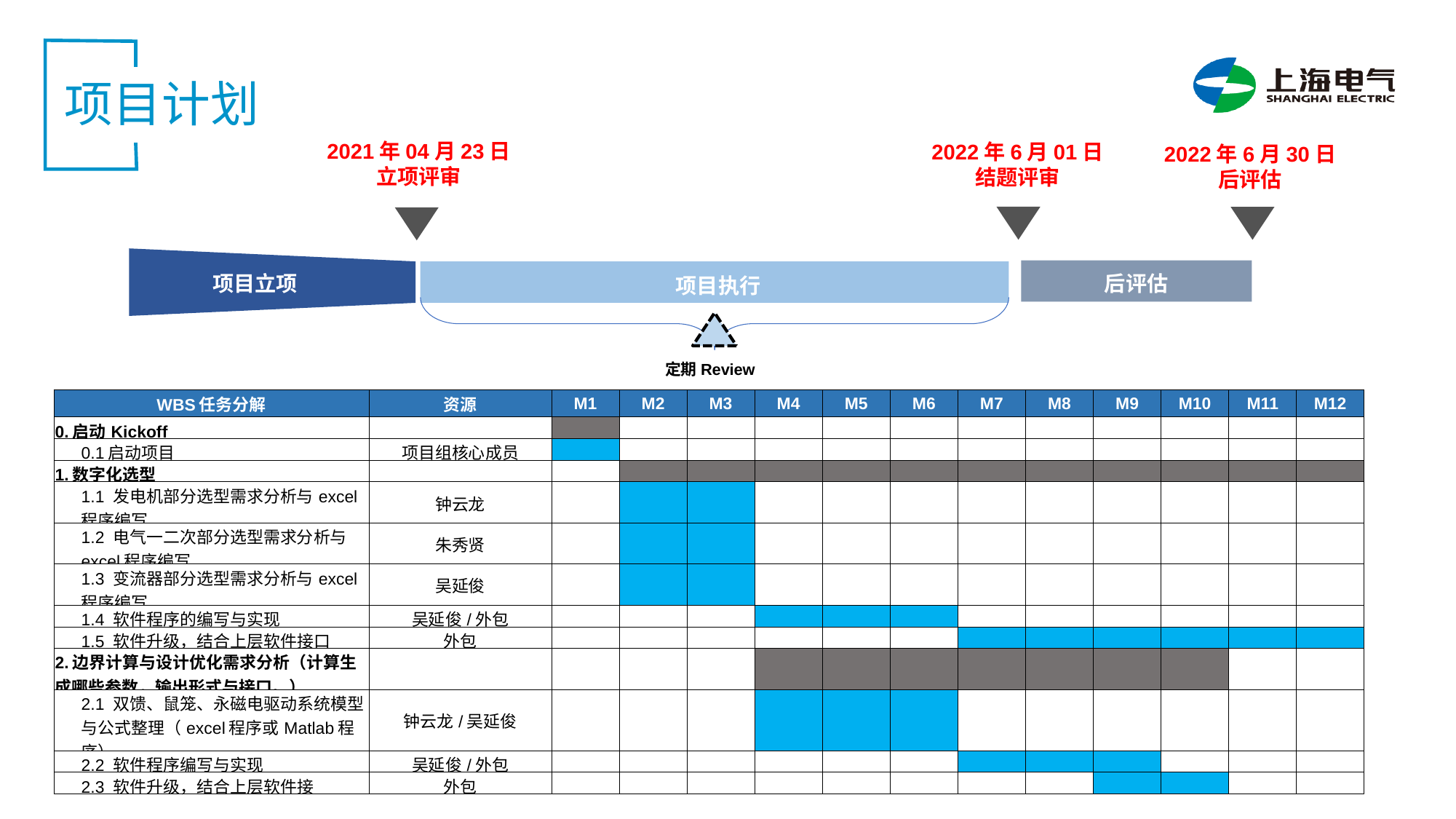

项目计划
2021年04月23日
立项评审
2022年6月01日
结题评审
2022年6月30日
后评估

项目立项
后评估
项目执行

 定期Review
| WBS任务分解 | 资源 | M1 | M2 | M3 | M4 | M5 | M6 | M7 | M8 | M9 | M10 | M11 | M12 |
| --- | --- | --- | --- | --- | --- | --- | --- | --- | --- | --- | --- | --- | --- |
| 0.启动Kickoff |  |  |  |  |  |  |  |  |  |  |  |  |  |
| 0.1启动项目 | 项目组核心成员 |  |  |  |  |  |  |  |  |  |  |  |  |
| 1.数字化选型 |  |  |  |  |  |  |  |  |  |  |  |  |  |
| 1.1 发电机部分选型需求分析与excel程序编写 | 钟云龙 |  |  |  |  |  |  |  |  |  |  |  |  |
| 1.2 电气一二次部分选型需求分析与excel程序编写 | 朱秀贤 |  |  |  |  |  |  |  |  |  |  |  |  |
| 1.3 变流器部分选型需求分析与excel程序编写 | 吴延俊 |  |  |  |  |  |  |  |  |  |  |  |  |
| 1.4 软件程序的编写与实现 | 吴延俊/外包 |  |  |  |  |  |  |  |  |  |  |  |  |
| 1.5 软件升级，结合上层软件接口 | 外包 |  |  |  |  |  |  |  |  |  |  |  |  |
| 2.边界计算与设计优化需求分析（计算生成哪些参数，输出形式与接口。） |  |  |  |  |  |  |  |  |  |  |  |  |  |
| 2.1 双馈、鼠笼、永磁电驱动系统模型与公式整理（excel程序或Matlab程序） | 钟云龙/吴延俊 |  |  |  |  |  |  |  |  |  |  |  |  |
| 2.2 软件程序编写与实现 | 吴延俊/外包 |  |  |  |  |  |  |  |  |  |  |  |  |
| 2.3 软件升级，结合上层软件接 | 外包 |  |  |  |  |  |  |  |  |  |  |  |  |